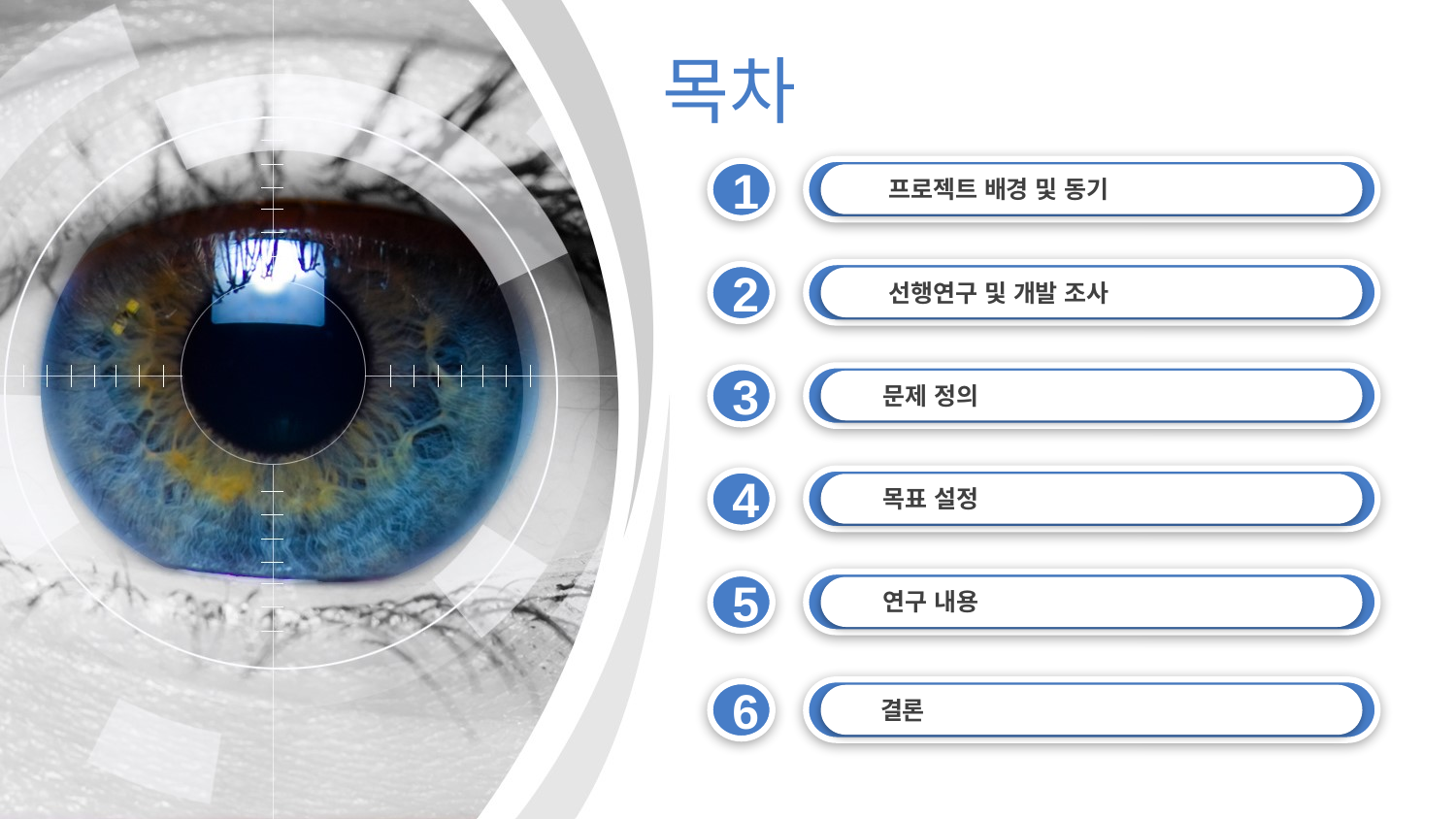

목차
1

프로젝트 배경 및 동기
2

선행연구 및 개발 조사
3

문제 정의
4

목표 설정
5

연구 내용
6

결론